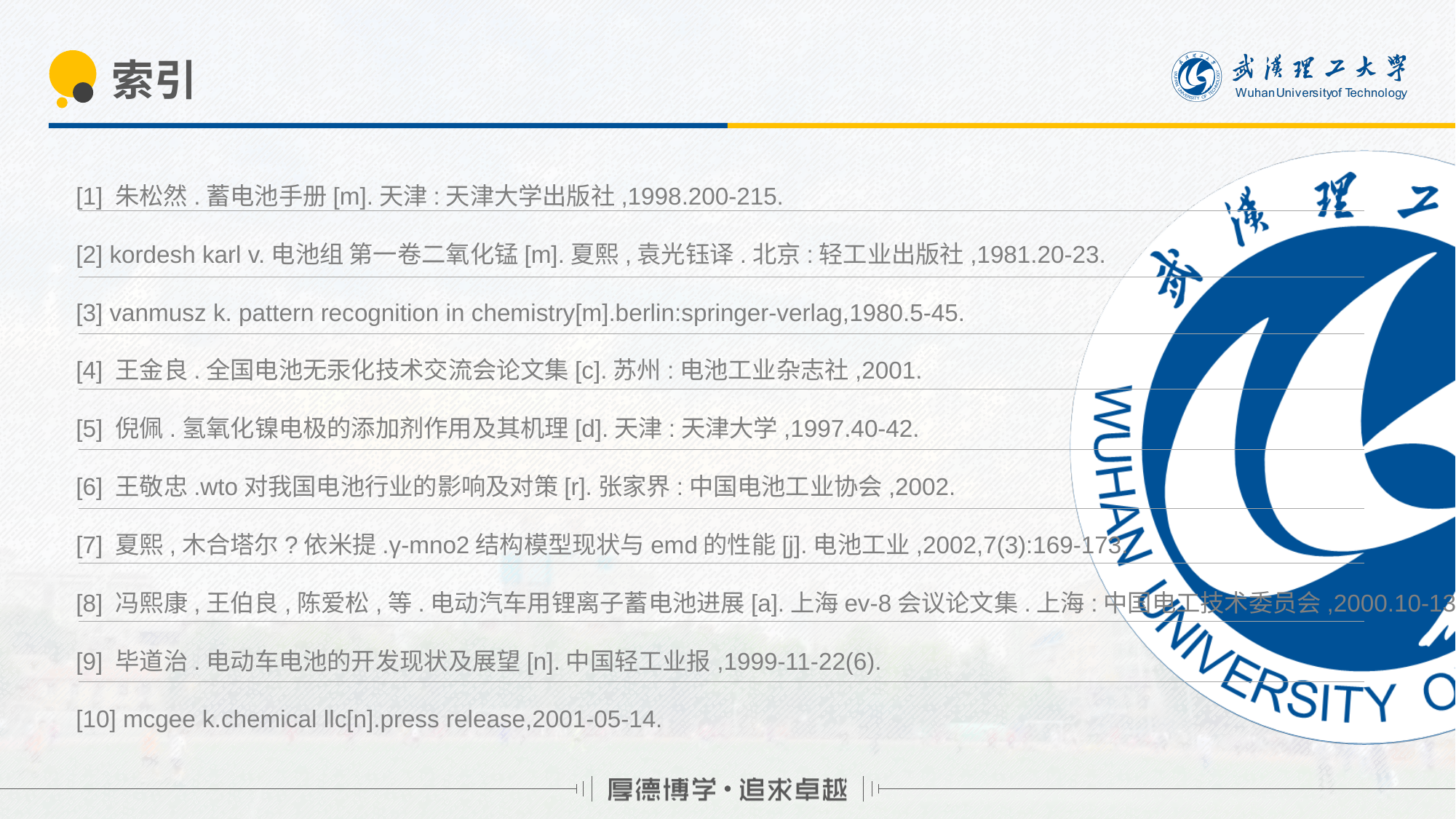

# 索引
[1] 朱松然.蓄电池手册[m].天津:天津大学出版社,1998.200-215.
[2] kordesh karl v.电池组 第一卷二氧化锰[m].夏熙,袁光钰译.北京:轻工业出版社,1981.20-23.
[3] vanmusz k. pattern recognition in chemistry[m].berlin:springer-verlag,1980.5-45.
[4] 王金良.全国电池无汞化技术交流会论文集[c].苏州:电池工业杂志社,2001.
[5] 倪佩.氢氧化镍电极的添加剂作用及其机理[d].天津:天津大学,1997.40-42.
[6] 王敬忠.wto对我国电池行业的影响及对策[r].张家界:中国电池工业协会,2002.
[7] 夏熙,木合塔尔?依米提.γ-mno2结构模型现状与emd的性能[j].电池工业,2002,7(3):169-173.
[8] 冯熙康,王伯良,陈爱松,等.电动汽车用锂离子蓄电池进展[a].上海ev-8会议论文集.上海:中国电工技术委员会,2000.10-13.
[9] 毕道治.电动车电池的开发现状及展望[n].中国轻工业报,1999-11-22(6).
[10] mcgee k.chemical llc[n].press release,2001-05-14.